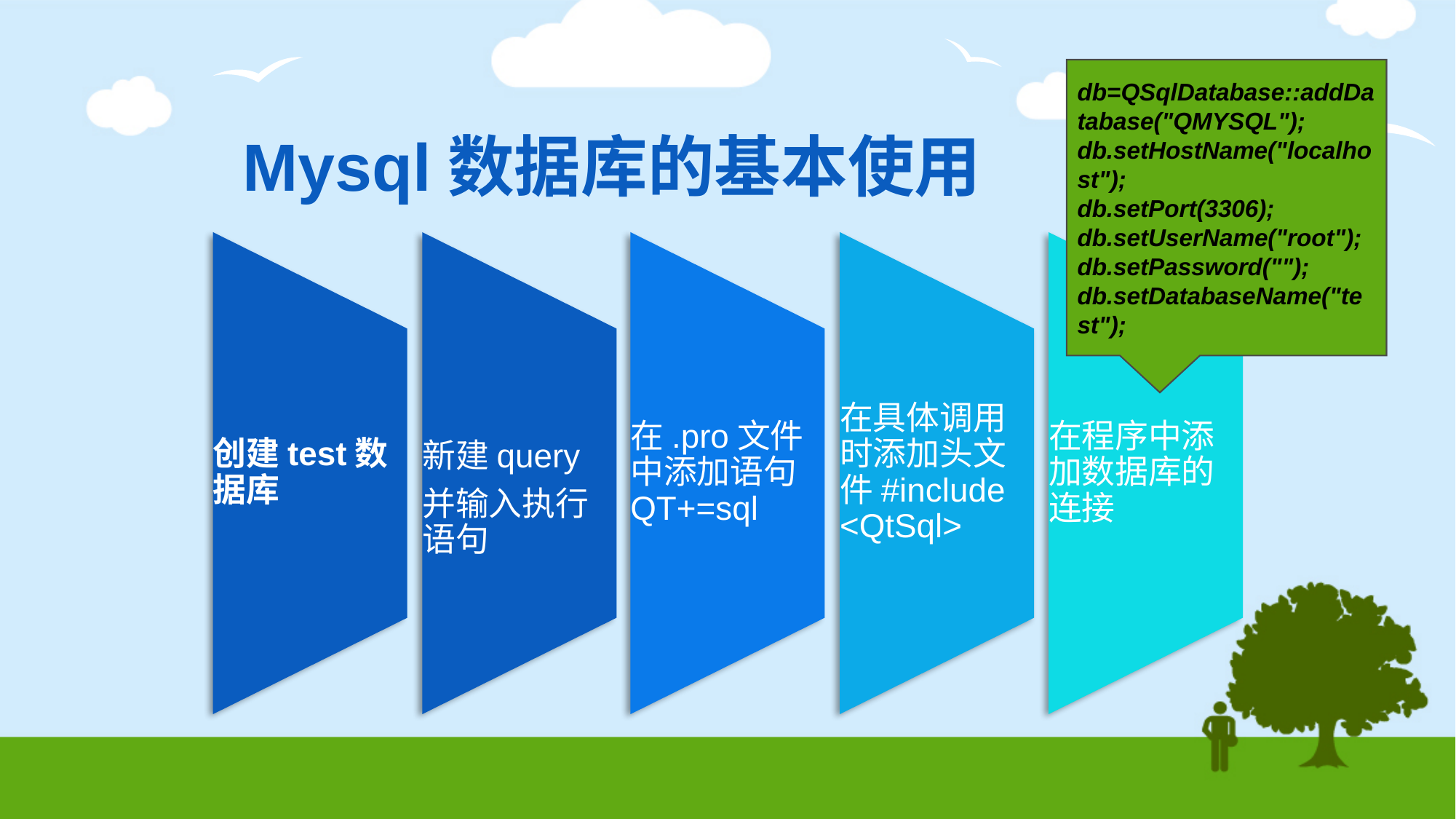

db=QSqlDatabase::addDatabase("QMYSQL");
db.setHostName("localhost");
db.setPort(3306);
db.setUserName("root");
db.setPassword("");
db.setDatabaseName("test");
# Mysql数据库的基本使用
创建test数据库

新建query
并输入执行语句
在.pro文件中添加语句QT+=sql
在具体调用时添加头文件#include <QtSql>
在程序中添加数据库的连接